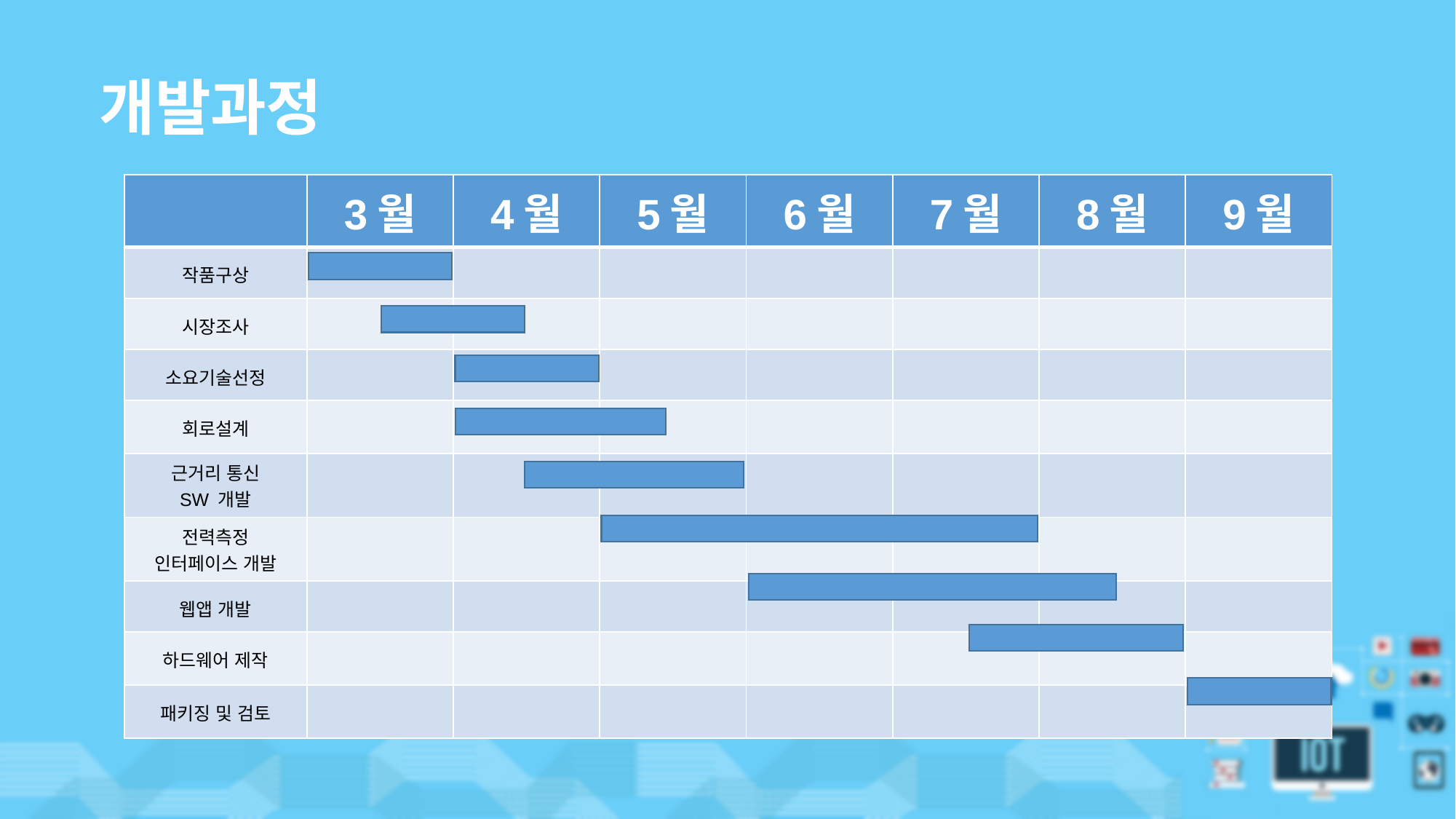

# 개발과정
|  | 3월 | 4월 | 5월 | 6월 | 7월 | 8월 | 9월 |
| --- | --- | --- | --- | --- | --- | --- | --- |
| 작품구상 |  |  |  |  |  |  |  |
| 시장조사 |  |  |  |  |  |  |  |
| 소요기술선정 |  |  |  |  |  |  |  |
| 회로설계 |  |  |  |  |  |  |  |
| 근거리 통신 SW 개발 |  |  |  |  |  |  |  |
| 전력측정 인터페이스 개발 |  |  |  |  |  |  |  |
| 웹앱 개발 |  |  |  |  |  |  |  |
| 하드웨어 제작 |  |  |  |  |  |  |  |
| 패키징 및 검토 |  |  |  |  |  |  |  |